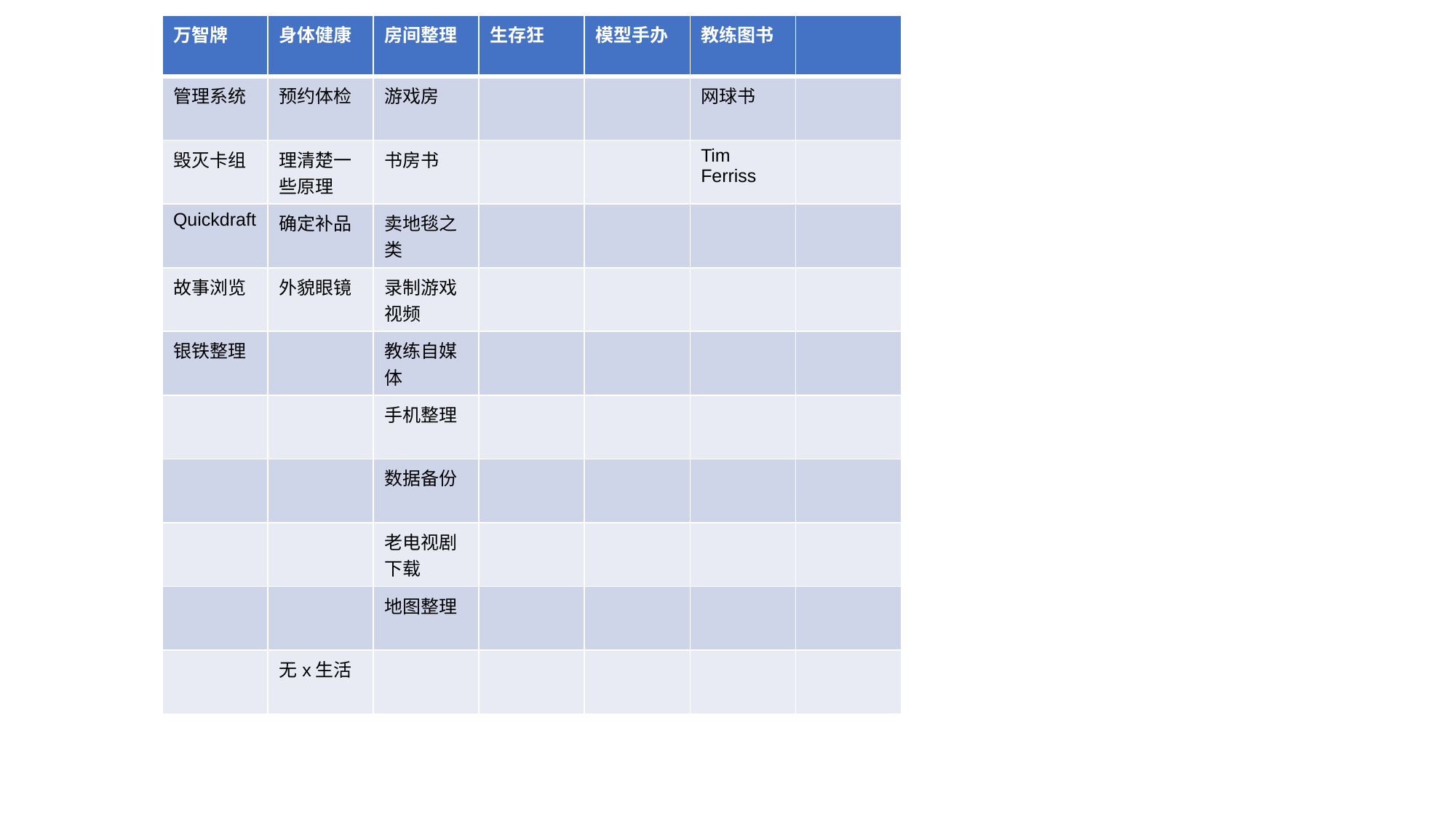

| 万智牌 | 身体健康 | 房间整理 | 生存狂 | 模型手办 | 教练图书 |  |
| --- | --- | --- | --- | --- | --- | --- |
| 管理系统 | 预约体检 | 游戏房 |  |  | 网球书 |  |
| 毁灭卡组 | 理清楚一些原理 | 书房书 |  |  | Tim Ferriss |  |
| Quickdraft | 确定补品 | 卖地毯之类 |  |  |  |  |
| 故事浏览 | 外貌眼镜 | 录制游戏视频 |  |  |  |  |
| 银铁整理 |  | 教练自媒体 |  |  |  |  |
|  |  | 手机整理 |  |  |  |  |
|  |  | 数据备份 |  |  |  |  |
|  |  | 老电视剧下载 |  |  |  |  |
|  |  | 地图整理 |  |  |  |  |
|  | 无x生活 |  |  |  |  |  |